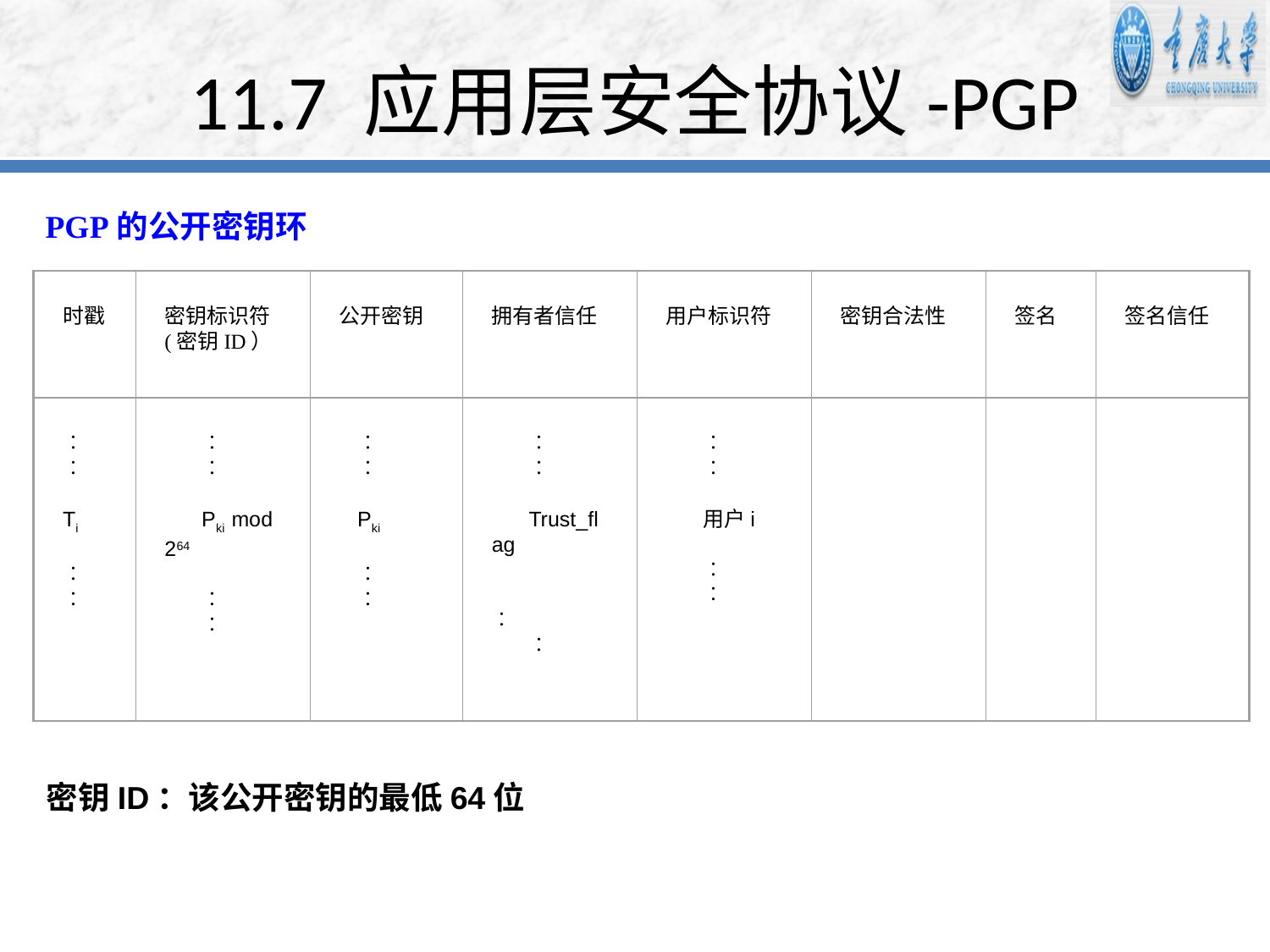

# 11.7 应用层安全协议-PGP
PGP的公开密钥环

时戳

密钥标识符
(密钥ID）

公开密钥

拥有者信任

用户标识符

密钥合法性

签名

签名信任

︰
︰

Ti

︰
︰

︰
︰

Pki  mod 264

︰
︰

︰
︰

Pki

︰
︰

︰
︰

Trust_flag

	︰
︰

︰
︰

用户i

︰
︰

密钥ID：该公开密钥的最低64位